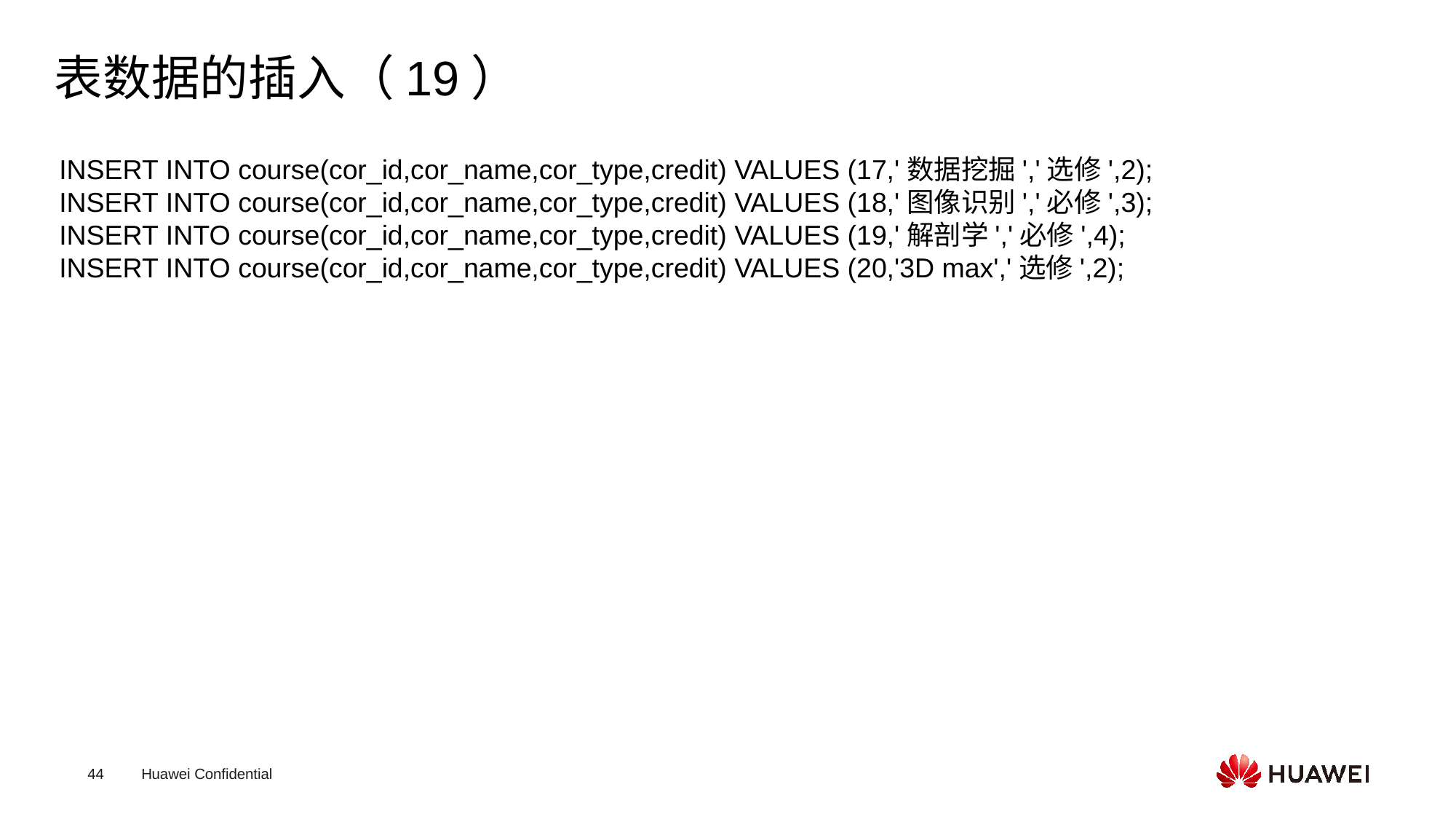

# 表数据的插入（19）
INSERT INTO course(cor_id,cor_name,cor_type,credit) VALUES (17,'数据挖掘','选修',2);
INSERT INTO course(cor_id,cor_name,cor_type,credit) VALUES (18,'图像识别','必修',3);
INSERT INTO course(cor_id,cor_name,cor_type,credit) VALUES (19,'解剖学','必修',4);
INSERT INTO course(cor_id,cor_name,cor_type,credit) VALUES (20,'3D max','选修',2);
Text
Text
Text
Text
Text
Text
Text
Text
Text
Text
Text
Text
Text
Text
Text
Text
Text
Text
Text
Text
Text
Text
Text
Text
Text
Text
Text
Text
Text
Text
Text
Text
Text
Text
Text
Text
Text
Text
Text
Text
Text
Text
Text
Text
Text
Text